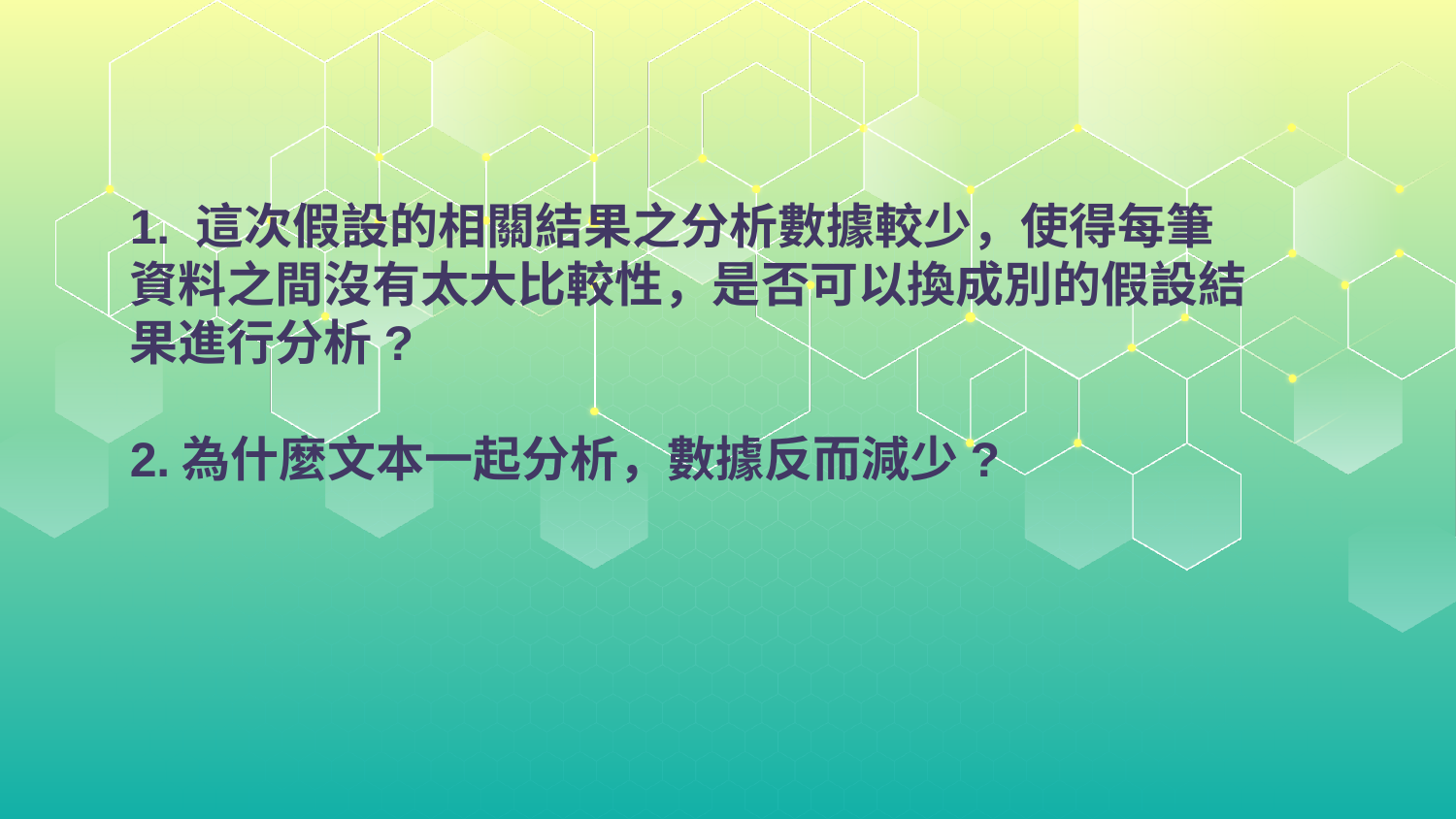

1. 這次假設的相關結果之分析數據較少，使得每筆資料之間沒有太大比較性，是否可以換成別的假設結果進行分析?

2.為什麼文本一起分析，數據反而減少?